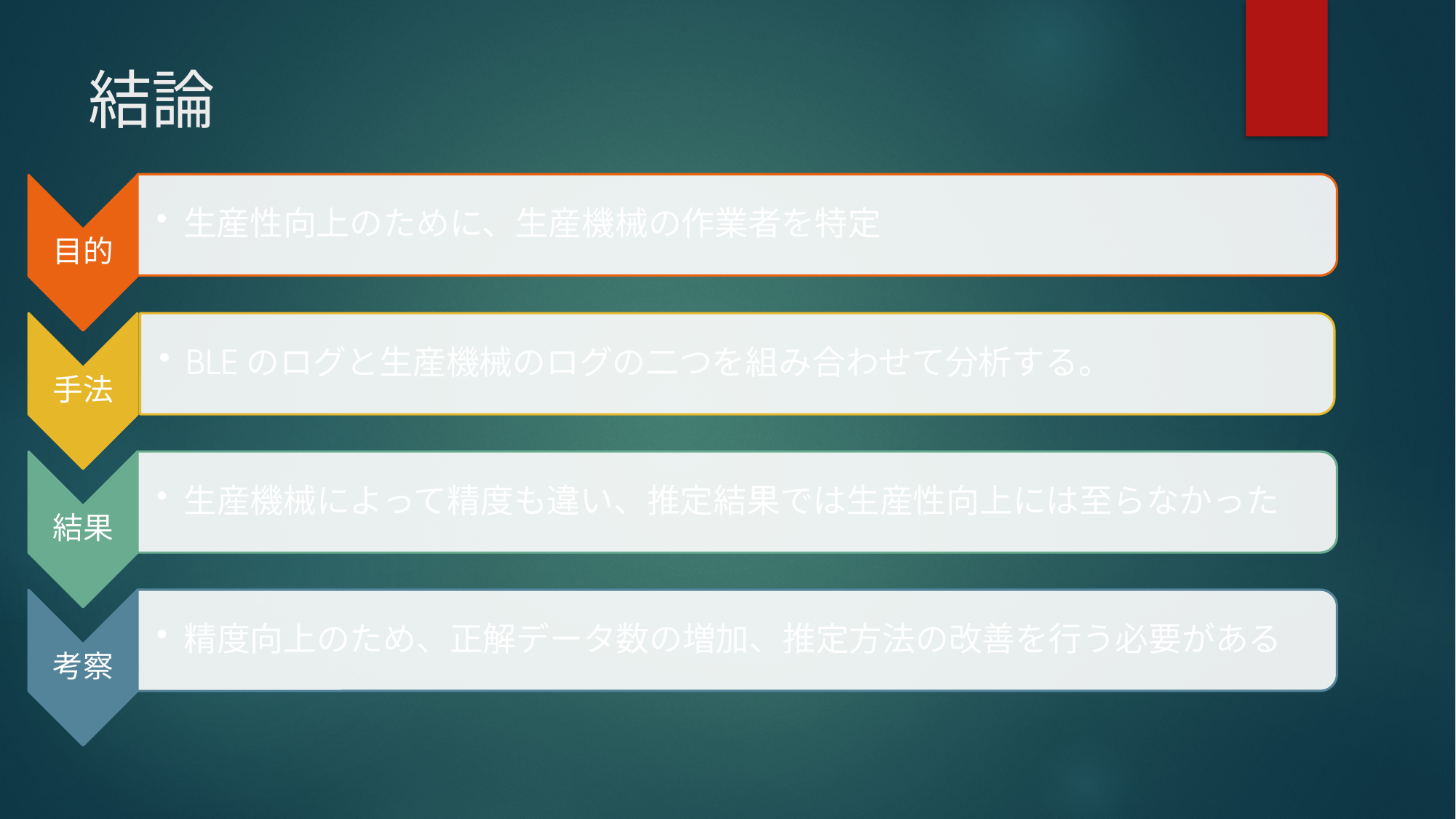

# 結論
目的
生産性向上のために、生産機械の作業者を特定
手法
BLEのログと生産機械のログの二つを組み合わせて分析する。
結果
生産機械によって精度も違い、推定結果では生産性向上には至らなかった
考察
精度向上のため、正解データ数の増加、推定方法の改善を行う必要がある